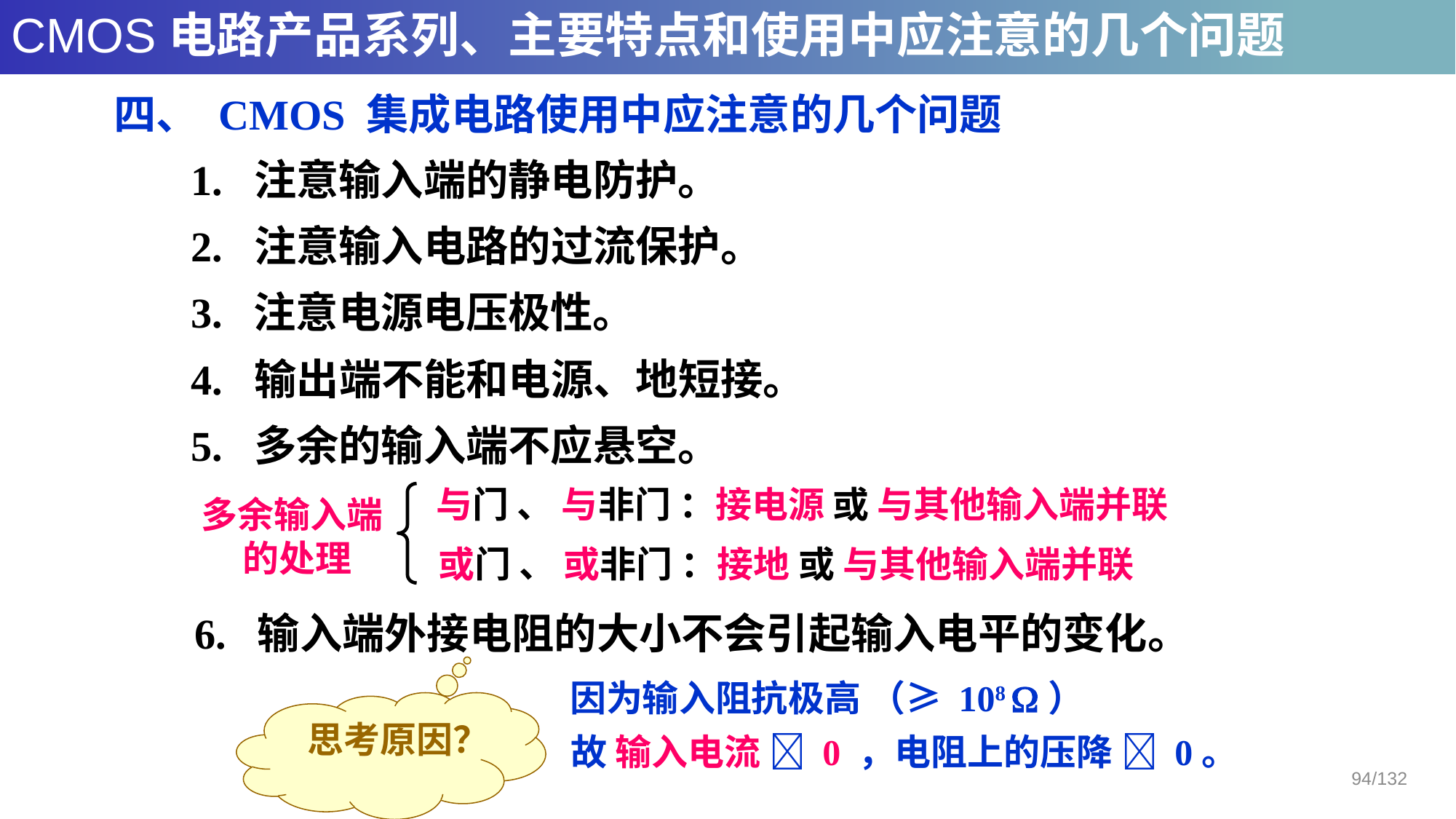

# CMOS电路产品系列、主要特点和使用中应注意的几个问题
四、 CMOS 集成电路使用中应注意的几个问题
1.  注意输入端的静电防护。
2.  注意输入电路的过流保护。
3.  注意电源电压极性。
4.  输出端不能和电源、地短接。
5.  多余的输入端不应悬空。
与门 、 与非门 ：接电源 或 与其他输入端并联

多余输入端
    的处理
或门 、 或非门 ：接地 或 与其他输入端并联
6.  输入端外接电阻的大小不会引起输入电平的变化。
因为输入阻抗极高 （≥ 108 Ω）
思考原因？
故 输入电流 ≈ 0 ，电阻上的压降 ≈ 0。
94/132